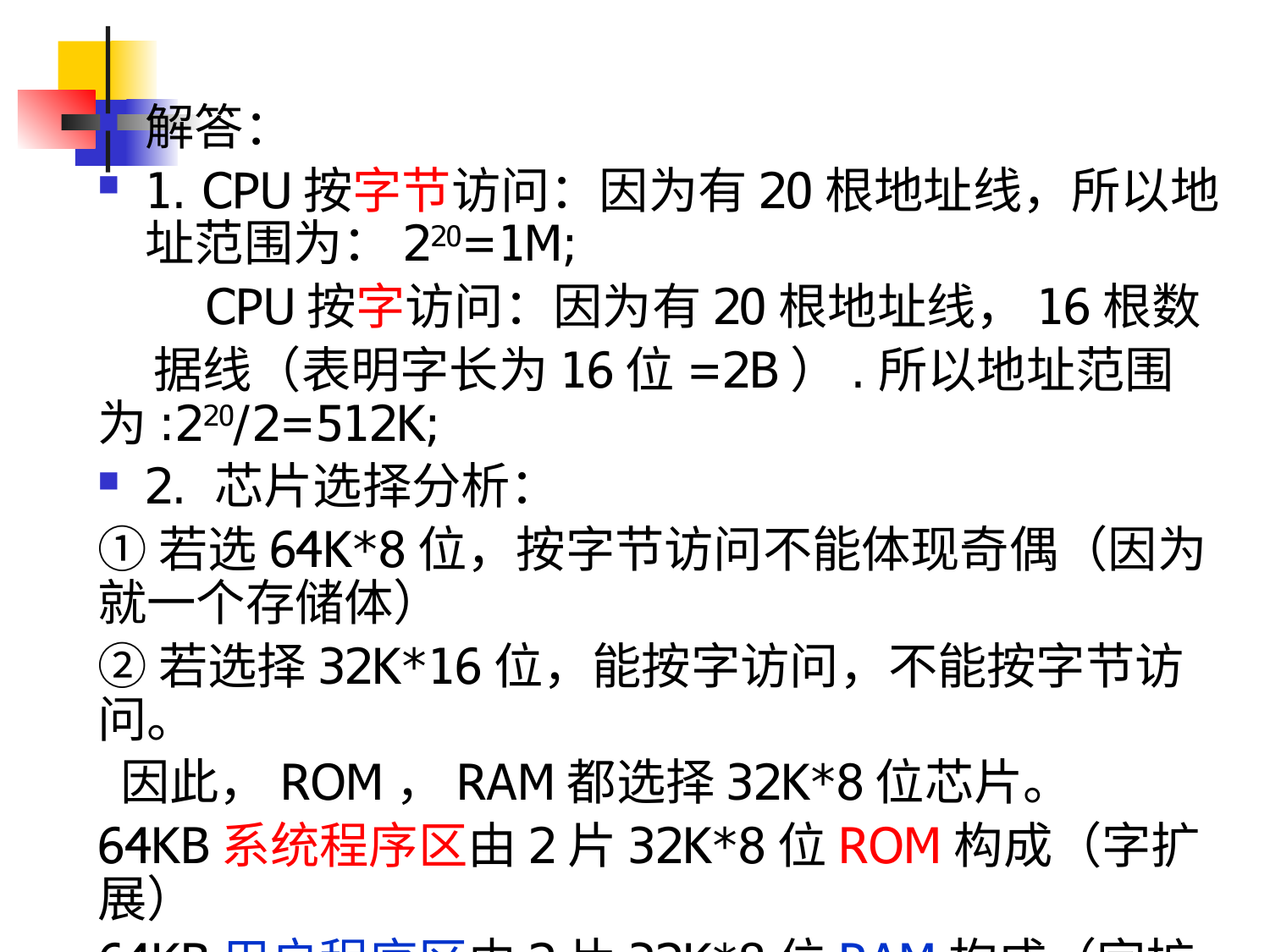

解答：
1. CPU按字节访问：因为有20根地址线，所以地址范围为：220=1M;
       CPU按字访问：因为有20根地址线，16根数
    据线（表明字长为16位=2B）.所以地址范围为:220/2=512K;
2. 芯片选择分析：
①若选64K*8位，按字节访问不能体现奇偶（因为就一个存储体）
②若选择32K*16位，能按字访问，不能按字节访问。
 因此，ROM，RAM都选择32K*8位芯片。
64KB系统程序区由2片32K*8位ROM构成（字扩展）
64KB用户程序区由2片32K*8位RAM构成（字扩展）